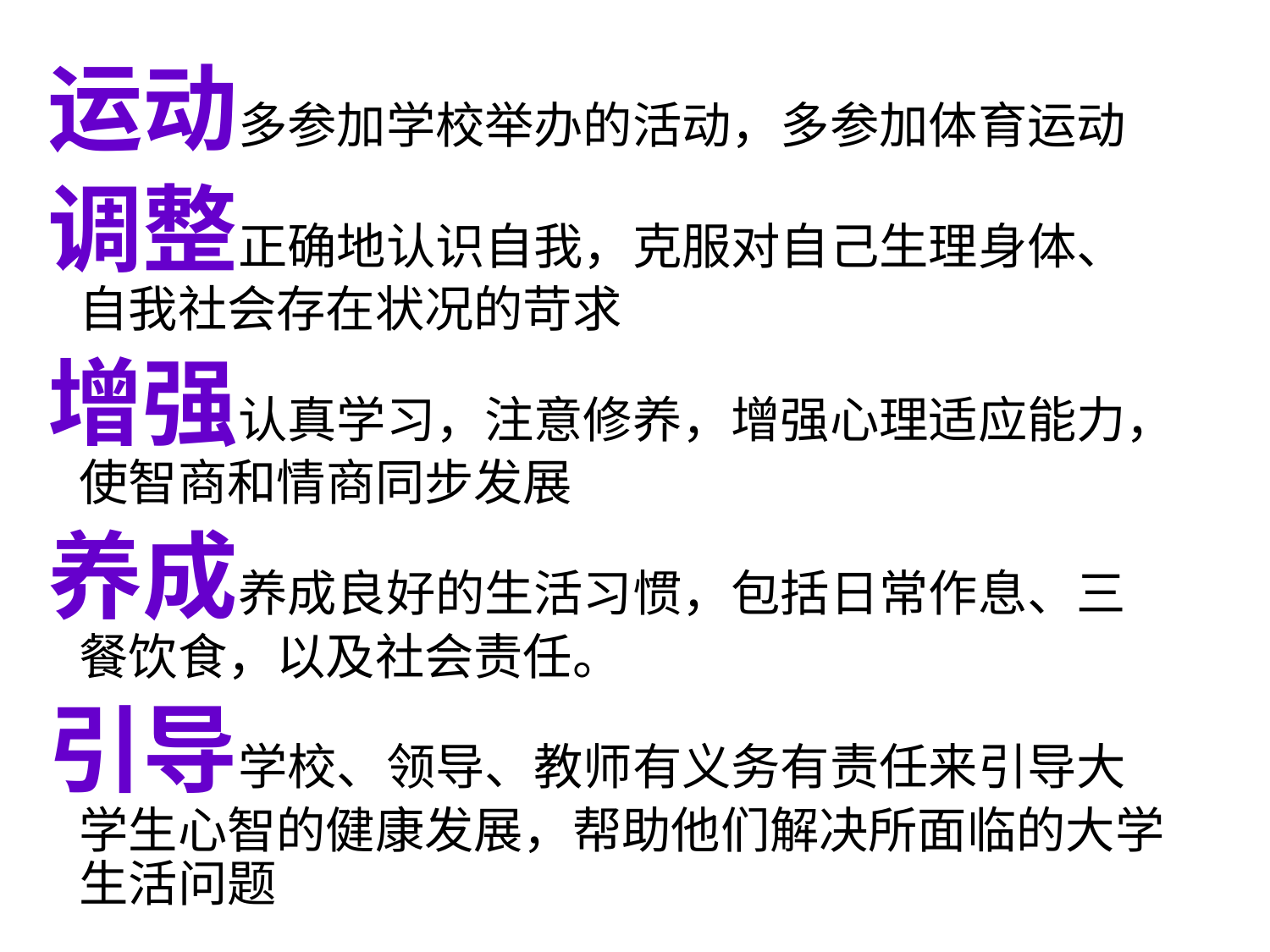

运动多参加学校举办的活动，多参加体育运动
调整正确地认识自我，克服对自己生理身体、自我社会存在状况的苛求
增强认真学习，注意修养，增强心理适应能力，使智商和情商同步发展
养成养成良好的生活习惯，包括日常作息、三餐饮食，以及社会责任。
引导学校、领导、教师有义务有责任来引导大学生心智的健康发展，帮助他们解决所面临的大学生活问题